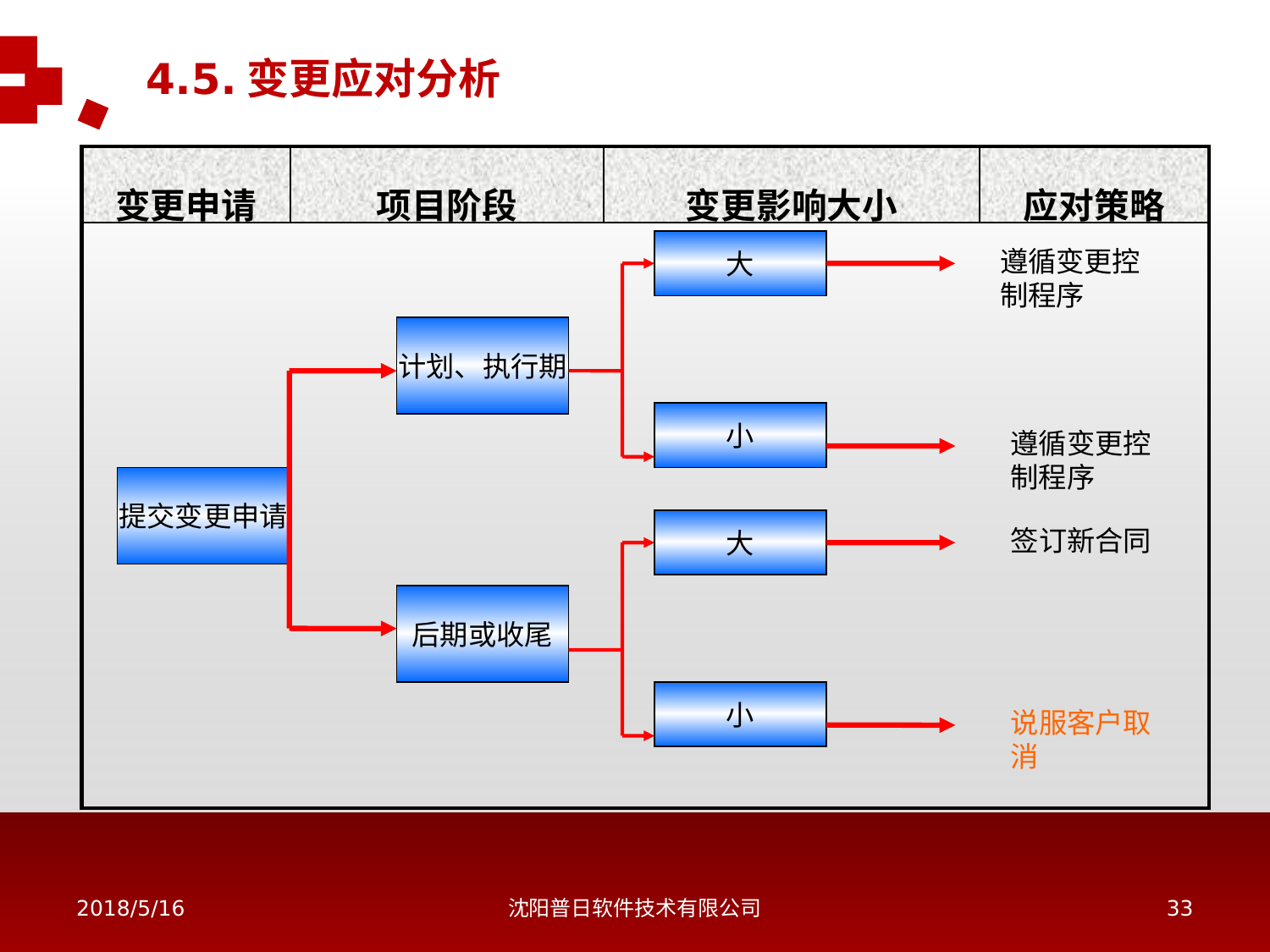

4.5.变更应对分析
| 变更申请 | 项目阶段 | 变更影响大小 | 应对策略 |
| --- | --- | --- | --- |
|  |  |  |  |
大
遵循变更控制程序

计划、执行期

小
遵循变更控制程序

提交变更申请

大
签订新合同

后期或收尾

小
说服客户取消

2018/5/16
沈阳普日软件技术有限公司
33